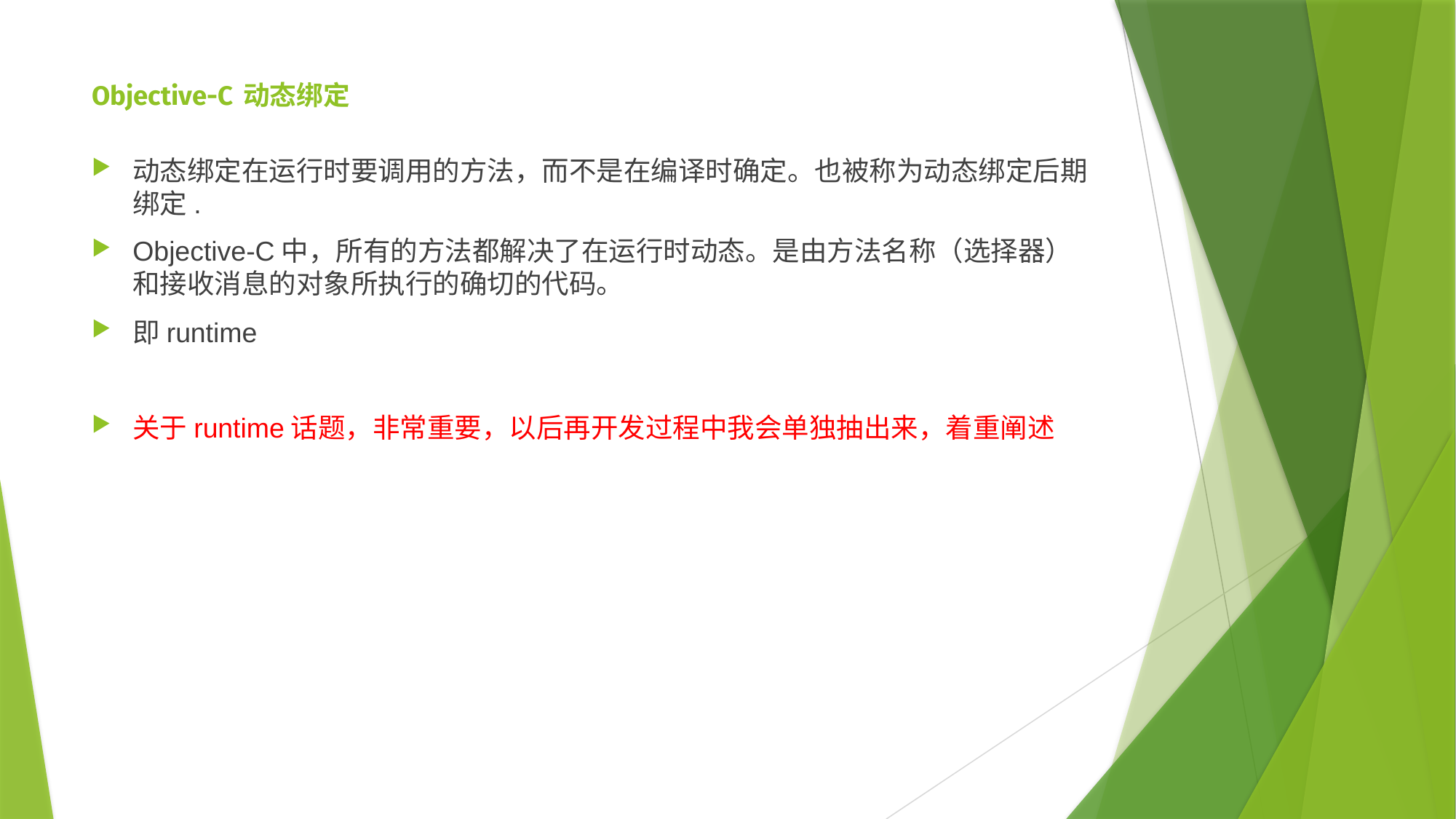

# Objective-C 动态绑定
动态绑定在运行时要调用的方法，而不是在编译时确定。也被称为动态绑定后期绑定.
Objective-C中，所有的方法都解决了在运行时动态。是由方法名称（选择器）和接收消息的对象所执行的确切的代码。
即runtime

关于runtime话题，非常重要，以后再开发过程中我会单独抽出来，着重阐述